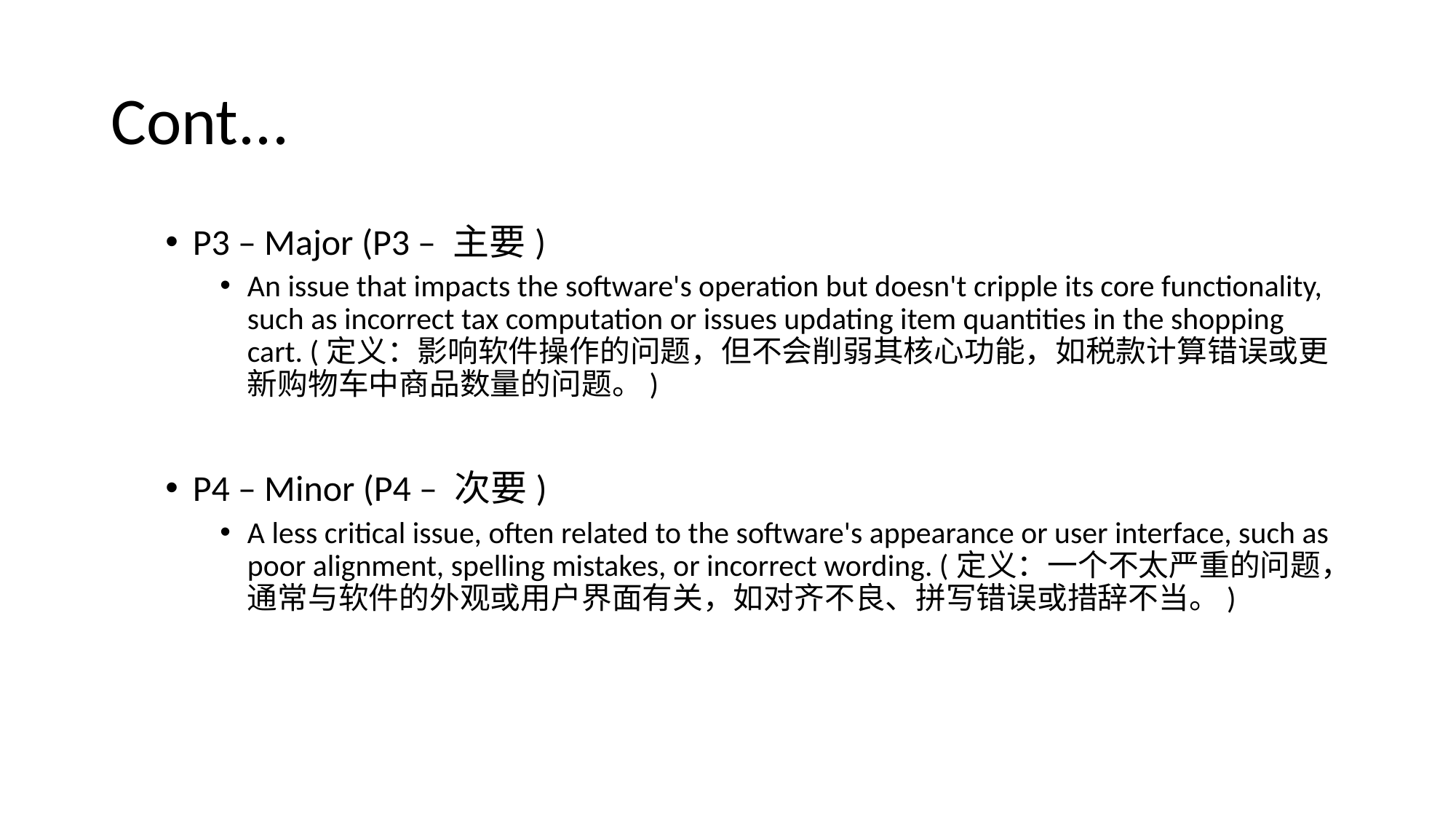

# Cont...
P3 – Major (P3 – 主要)
An issue that impacts the software's operation but doesn't cripple its core functionality, such as incorrect tax computation or issues updating item quantities in the shopping cart. (定义：影响软件操作的问题，但不会削弱其核心功能，如税款计算错误或更新购物车中商品数量的问题。)

P4 – Minor (P4 – 次要)
A less critical issue, often related to the software's appearance or user interface, such as poor alignment, spelling mistakes, or incorrect wording. (定义：一个不太严重的问题，通常与软件的外观或用户界面有关，如对齐不良、拼写错误或措辞不当。)